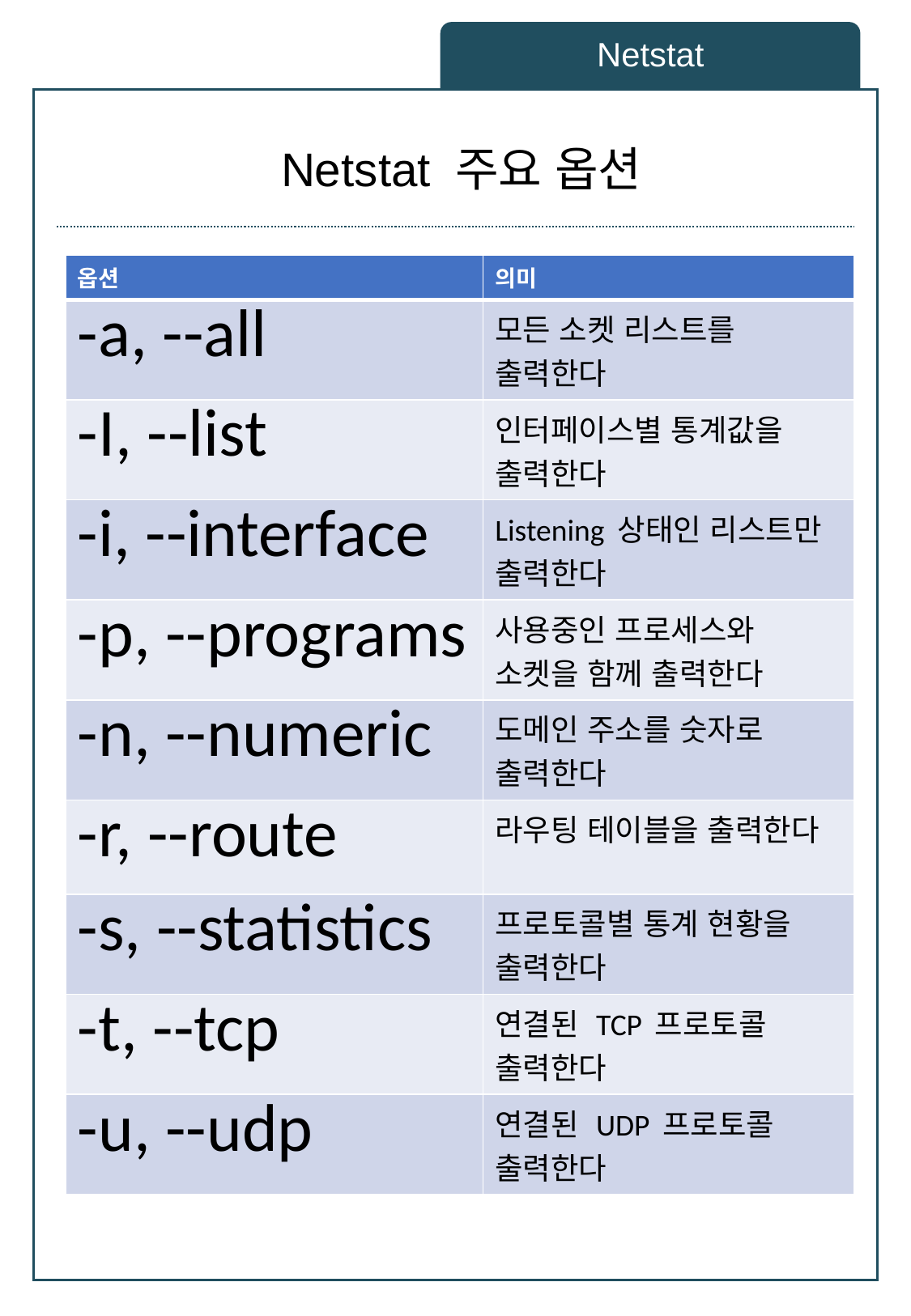

Netstat

# Netstat 주요 옵션
| 옵션 | 의미 |
| --- | --- |
| -a, --all | 모든 소켓 리스트를 출력한다 |
| -I, --list | 인터페이스별 통계값을 출력한다 |
| -i, --interface | Listening 상태인 리스트만 출력한다 |
| -p, --programs | 사용중인 프로세스와 소켓을 함께 출력한다 |
| -n, --numeric | 도메인 주소를 숫자로 출력한다 |
| -r, --route | 라우팅 테이블을 출력한다 |
| -s, --statistics | 프로토콜별 통계 현황을 출력한다 |
| -t, --tcp | 연결된 TCP 프로토콜 출력한다 |
| -u, --udp | 연결된 UDP 프로토콜 출력한다 |